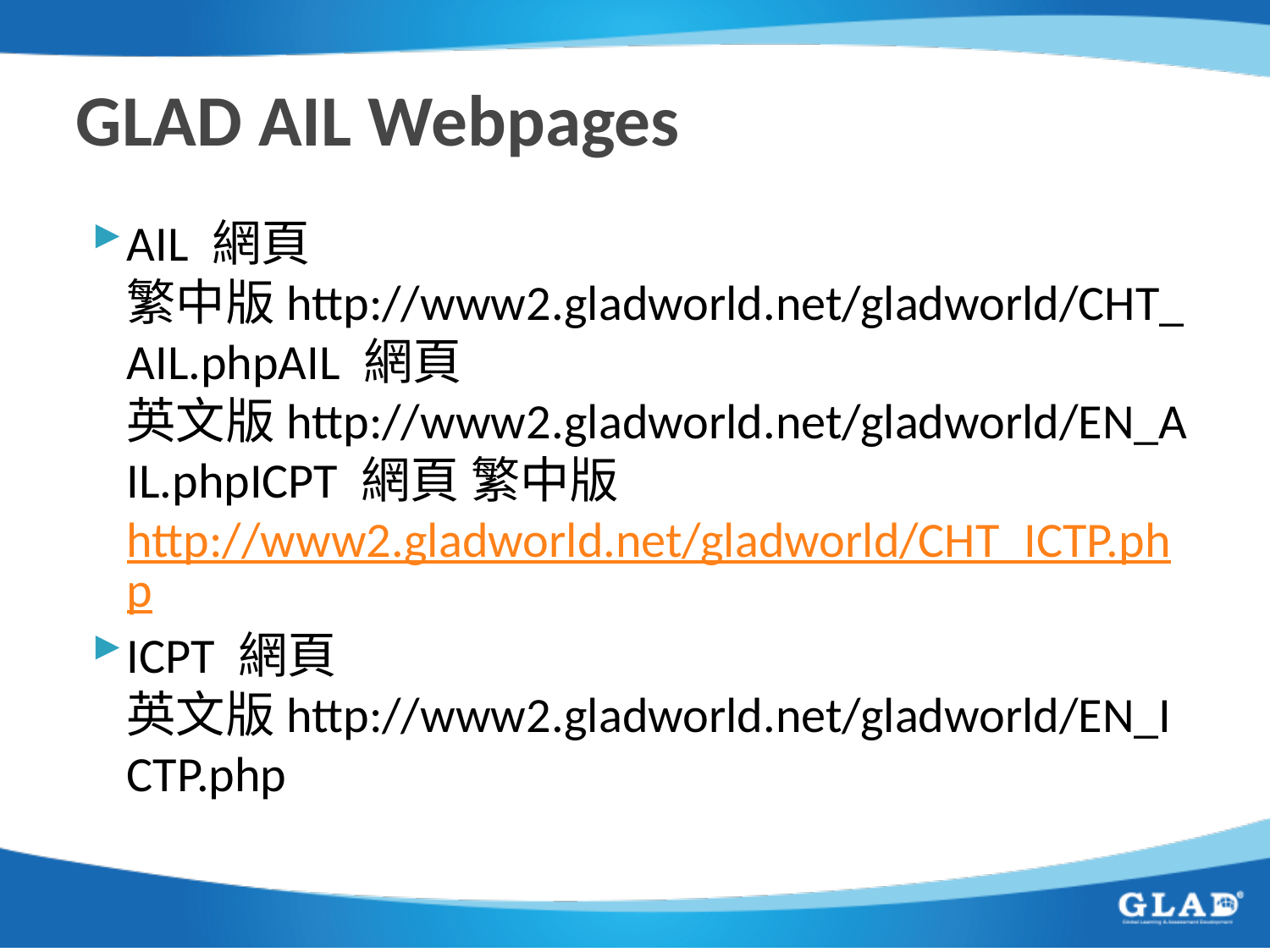

# GLAD AIL Webpages
AIL 網頁 繁中版http://www2.gladworld.net/gladworld/CHT_AIL.phpAIL 網頁 英文版http://www2.gladworld.net/gladworld/EN_AIL.phpICPT 網頁 繁中版http://www2.gladworld.net/gladworld/CHT_ICTP.php
ICPT 網頁 英文版http://www2.gladworld.net/gladworld/EN_ICTP.php